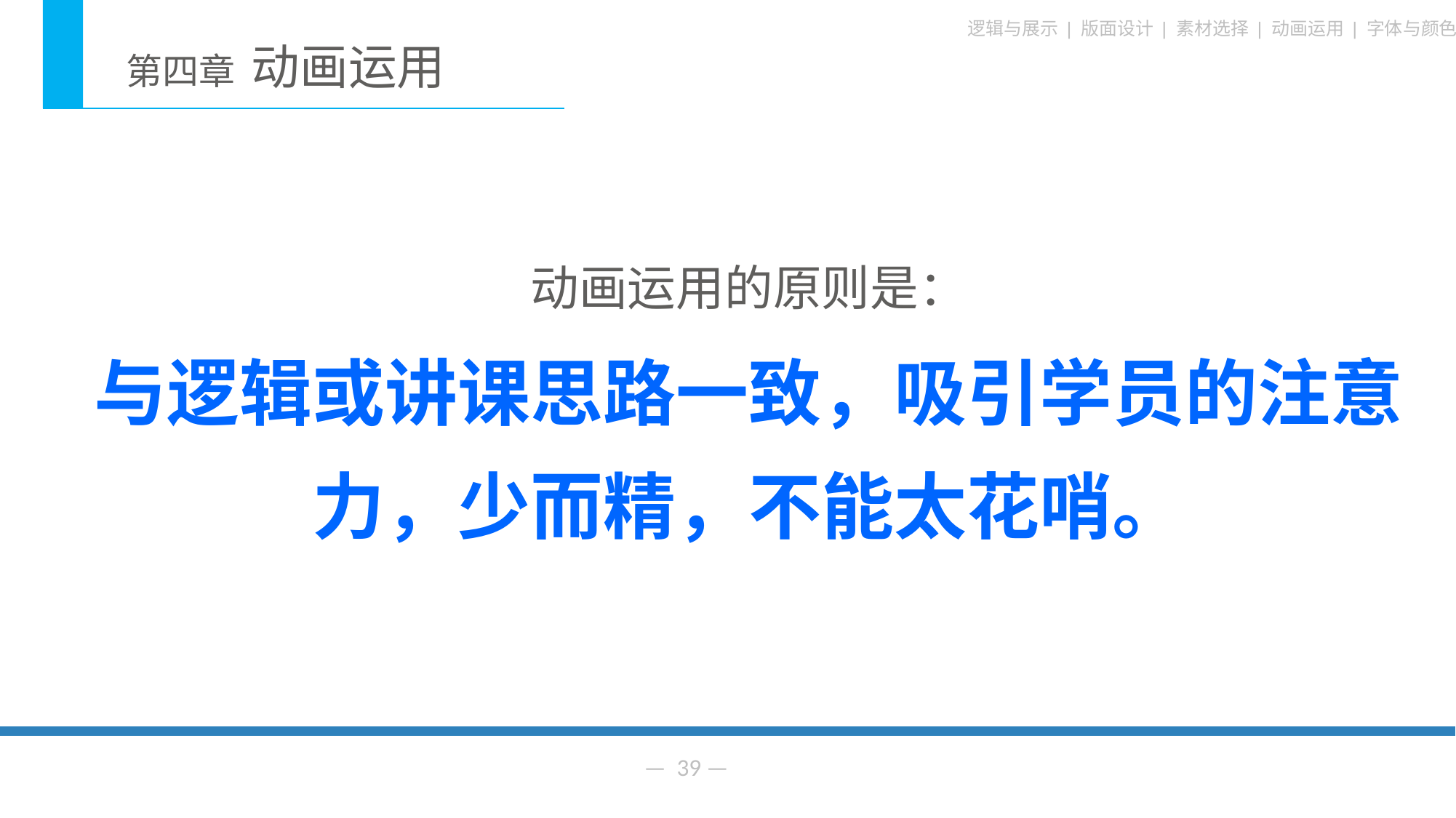

动画运用的原则是：
与逻辑或讲课思路一致，吸引学员的注意力，少而精，不能太花哨。